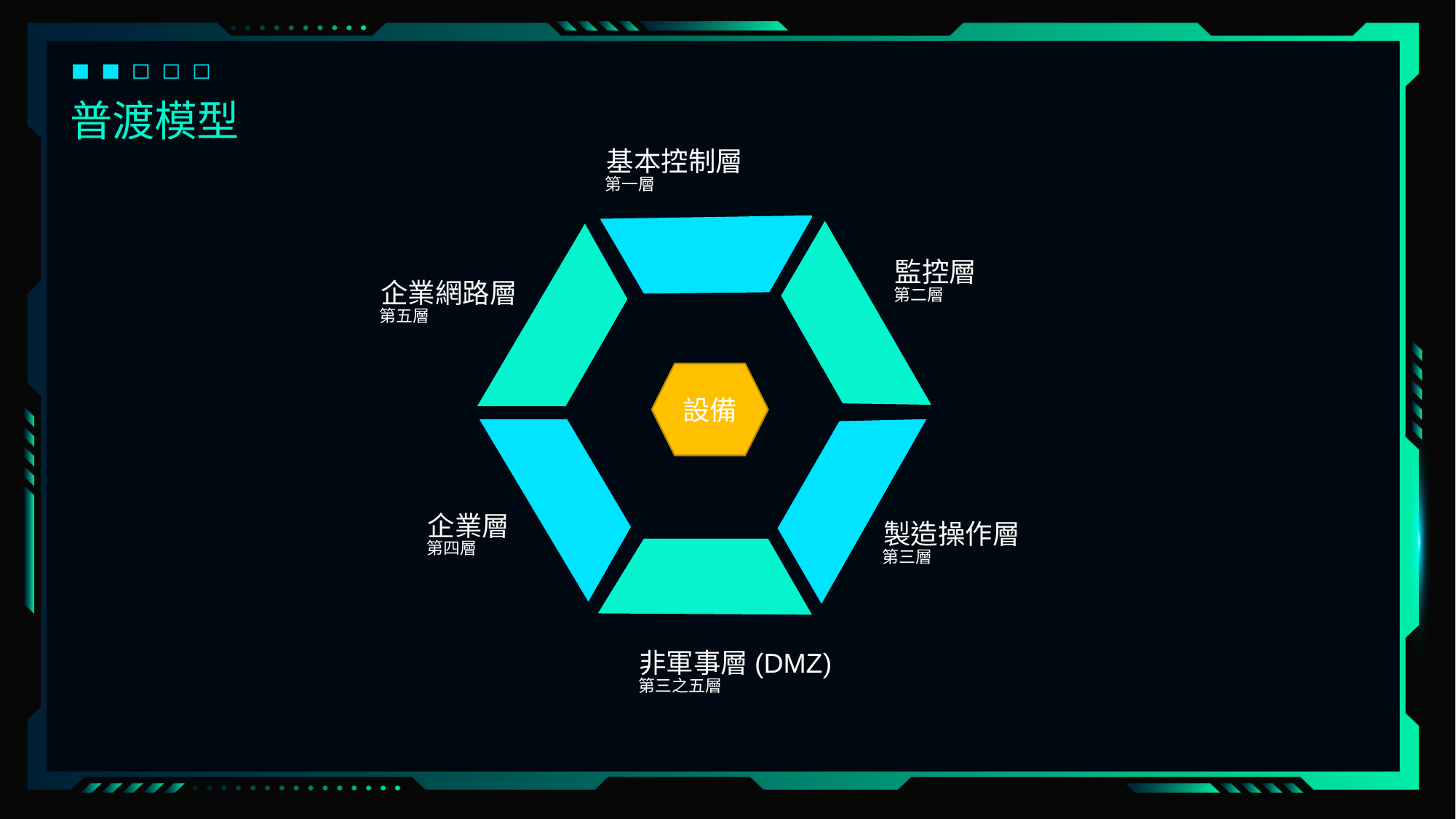

普渡模型
基本控制層
第一層

監控層
第二層
企業網路層
第五層
設備

企業層
第四層
製造操作層
第三層

非軍事層(DMZ)
第三之五層